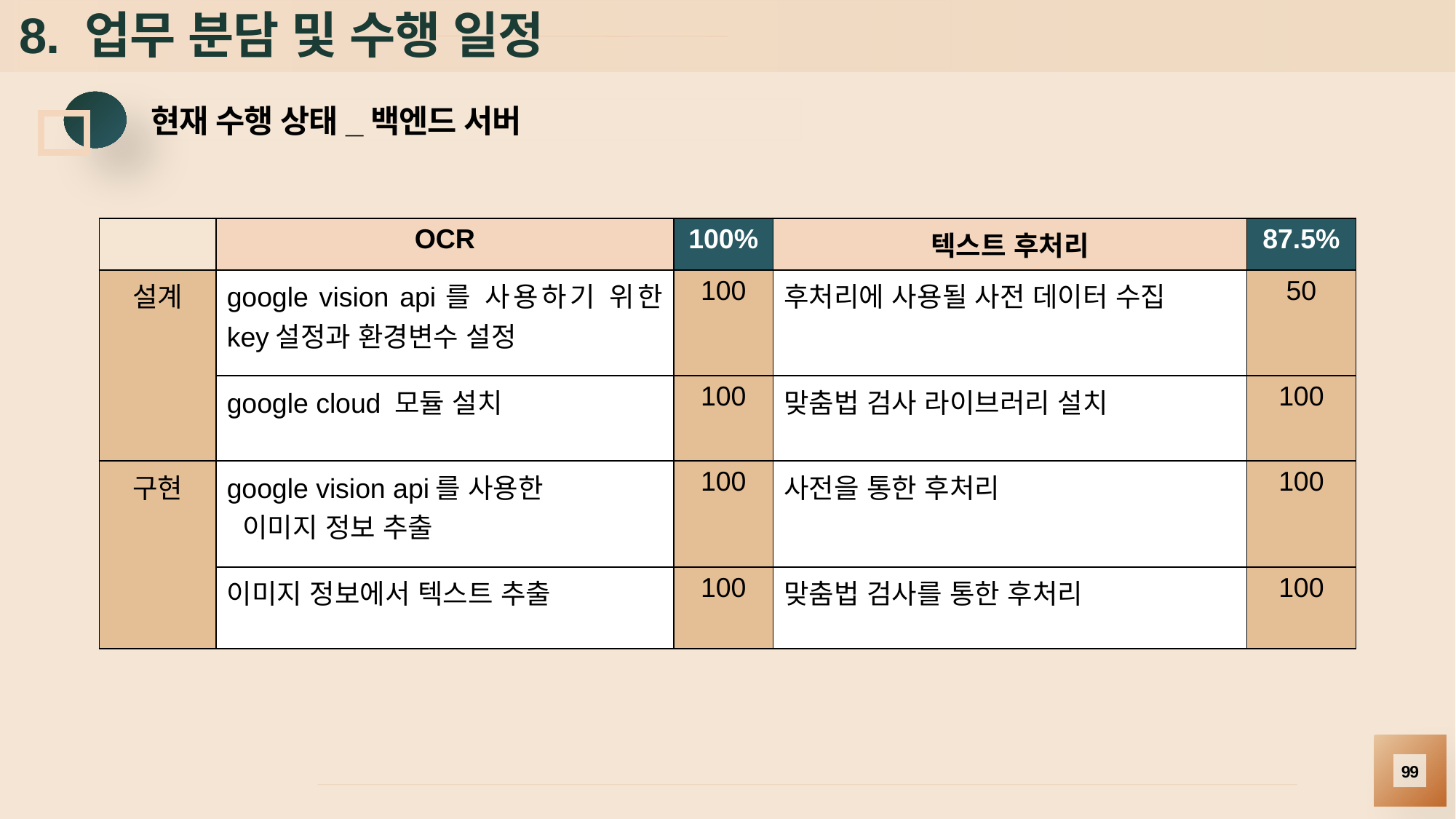

# 8. 업무 분담 및 수행 일정

현재 수행 상태_백엔드 서버

|  | OCR | 100% | 텍스트 후처리 | 87.5% |
| --- | --- | --- | --- | --- |
| 설계 | google vision api를 사용하기 위한 key설정과 환경변수 설정 | 100 | 후처리에 사용될 사전 데이터 수집 | 50 |
|  | google cloud 모듈 설치 | 100 | 맞춤법 검사 라이브러리 설치 | 100 |
| 구현 | google vision api를 사용한 이미지 정보 추출 | 100 | 사전을 통한 후처리 | 100 |
|  | 이미지 정보에서 텍스트 추출 | 100 | 맞춤법 검사를 통한 후처리 | 100 |
99